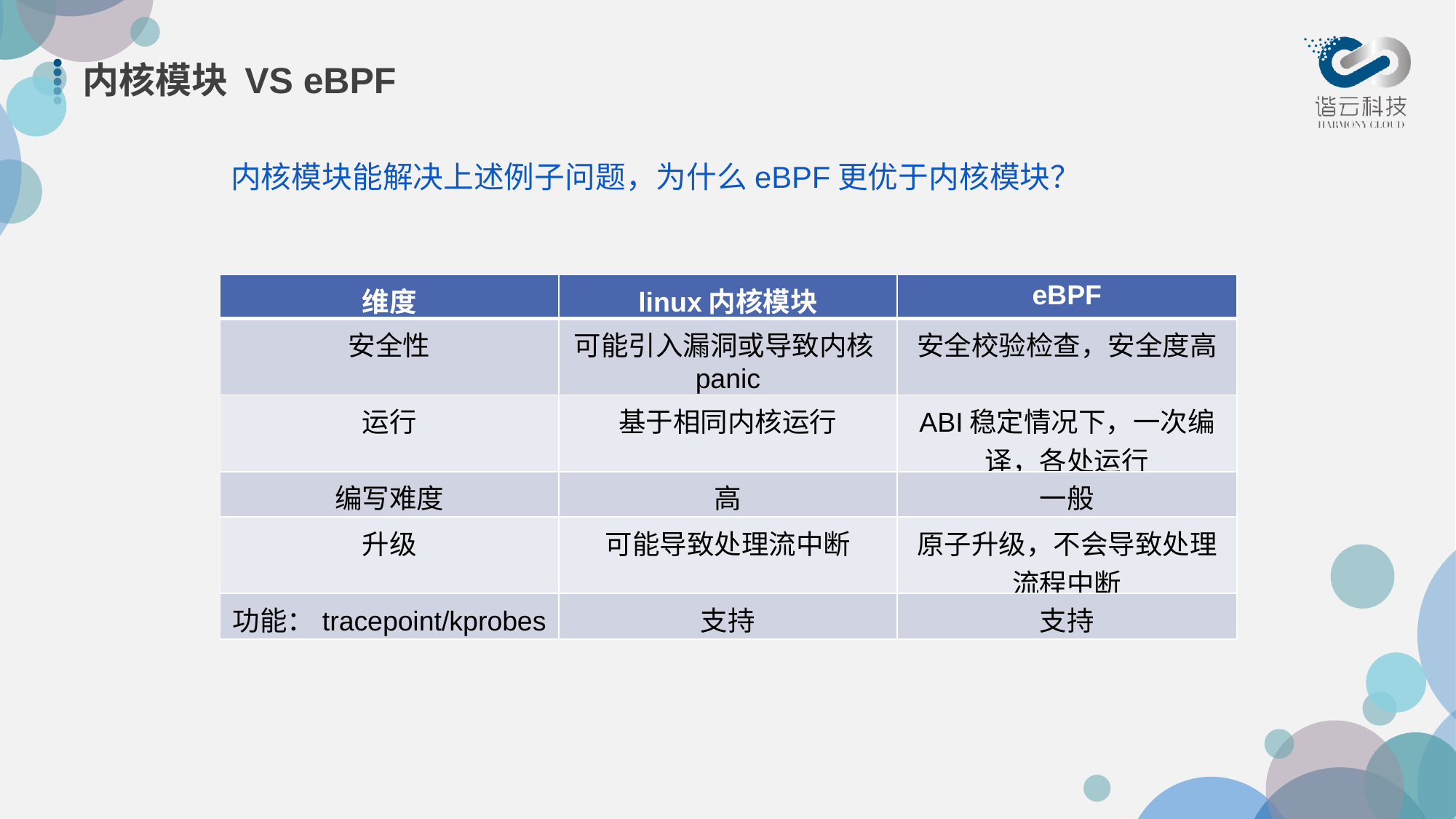

# 内核模块 VS eBPF
内核模块能解决上述例子问题，为什么eBPF更优于内核模块？
| 维度 | linux内核模块 | eBPF |
| --- | --- | --- |
| 安全性 | 可能引入漏洞或导致内核panic | 安全校验检查，安全度高 |
| 运行 | 基于相同内核运行 | ABI稳定情况下，一次编译，各处运行 |
| 编写难度 | 高 | 一般 |
| 升级 | 可能导致处理流中断 | 原子升级，不会导致处理流程中断 |
| 功能：tracepoint/kprobes | 支持 | 支持 |